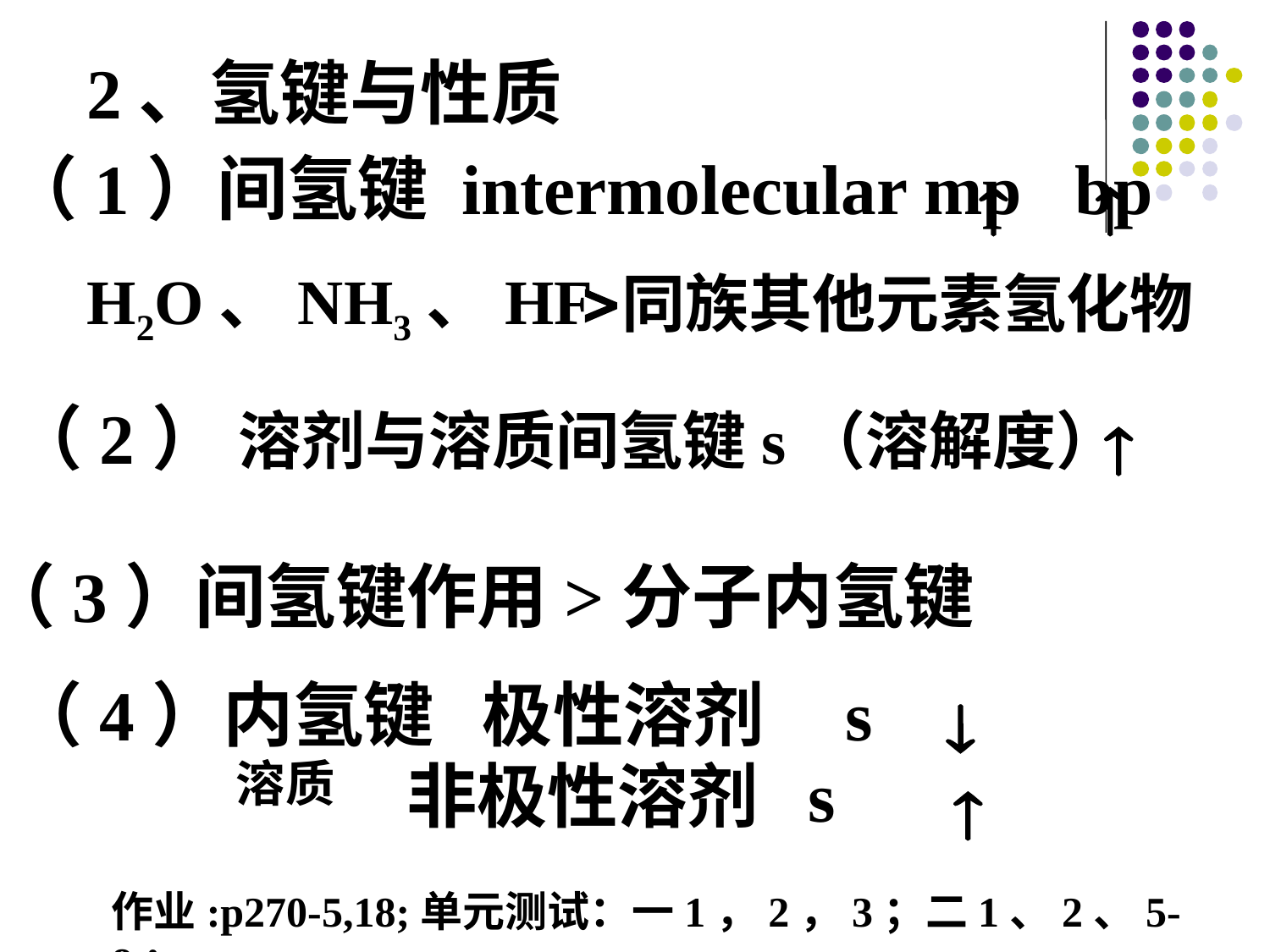

2、氢键与性质
（1）间氢键 intermolecular mp   bp
↑     ↑
>
H2O、NH3、HF
同族其他元素氢化物
（2） 溶剂与溶质间氢键s（溶解度）
↑
（3）间氢键作用>分子内氢键
（4）内氢键   极性溶剂    s
非极性溶剂  s
↓
溶质
↑
作业:p270-5,18;单元测试：一1，2，3；二1、2、5-8；